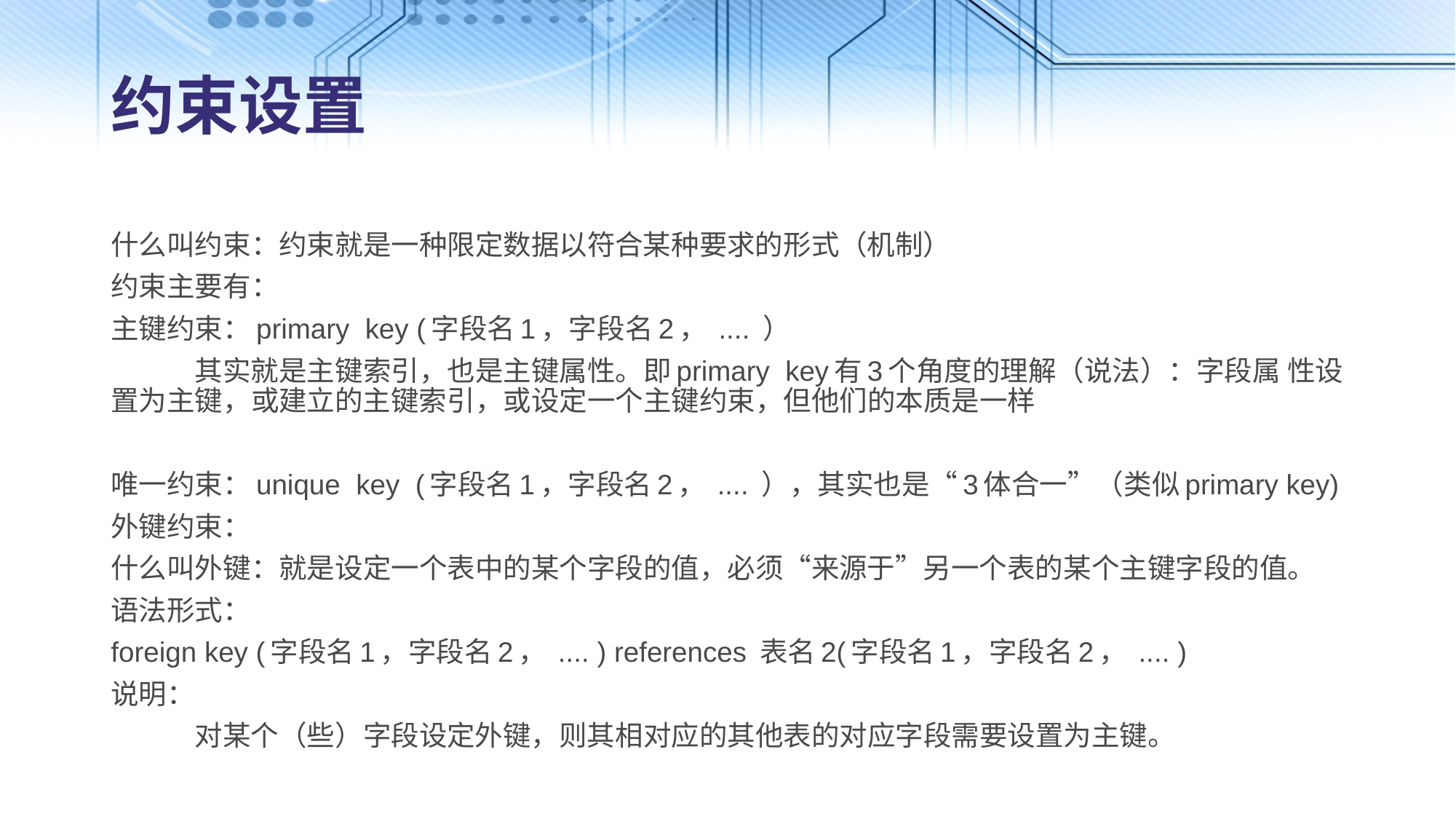

# 约束设置

什么叫约束：约束就是一种限定数据以符合某种要求的形式（机制）
约束主要有：
主键约束：primary  key (字段名1，字段名2， .... ）
	其实就是主键索引，也是主键属性。即primary  key有3个角度的理解（说法）：字段属	性设置为主键，或建立的主键索引，或设定一个主键约束，但他们的本质是一样

唯一约束：unique  key  (字段名1，字段名2， .... ），其实也是“3体合一”（类似primary key)
外键约束：
什么叫外键：就是设定一个表中的某个字段的值，必须“来源于”另一个表的某个主键字段的值。
语法形式：
foreign key (字段名1，字段名2， .... ) references 表名2(字段名1，字段名2， .... )
说明：
	对某个（些）字段设定外键，则其相对应的其他表的对应字段需要设置为主键。